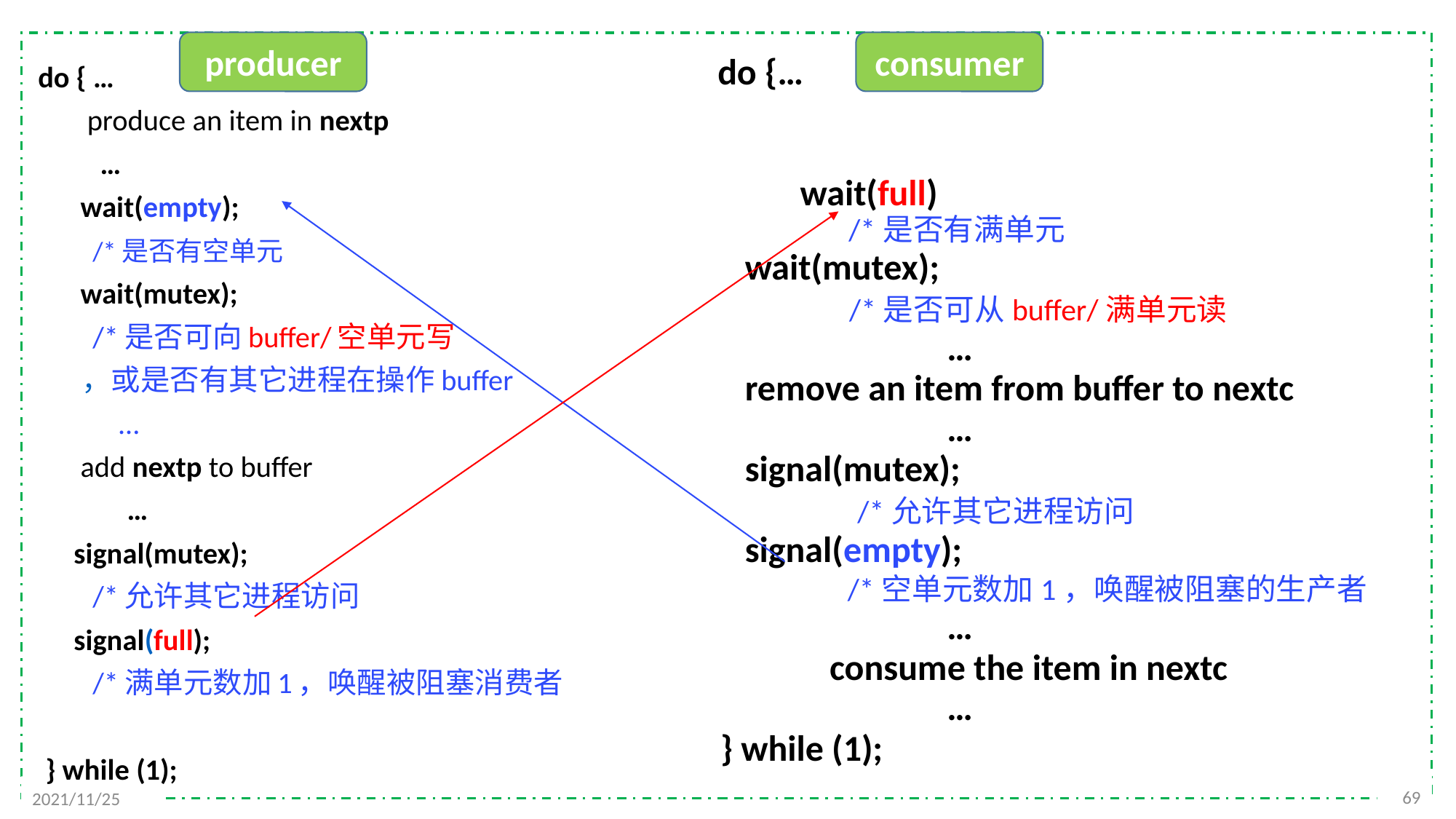

producer
consumer
	        do { …
	              produce an item in nextp
	                …
	             wait(empty);
                   /*是否有空单元
	             wait(mutex);
                   /*是否可向buffer/空单元写
                 ，或是否有其它进程在操作buffer
                       …
	             add nextp to buffer
	                    …
	            signal(mutex);
                   /*允许其它进程访问
	            signal(full);
                   /*满单元数加1，唤醒被阻塞消费者

            } while (1);
	             do {…

                           wait(full)
                                       /*是否有满单元
		   wait(mutex);
                                 /*是否可从buffer/满单元读
				 …
		   remove an item from buffer to nextc
				 …
		   signal(mutex);
                                  /*允许其它进程访问
		   signal(empty);
                                    /*空单元数加1，唤醒被阻塞的生产者
				 …
			consume the item in nextc
				 …
		} while (1);

69
2021/11/25